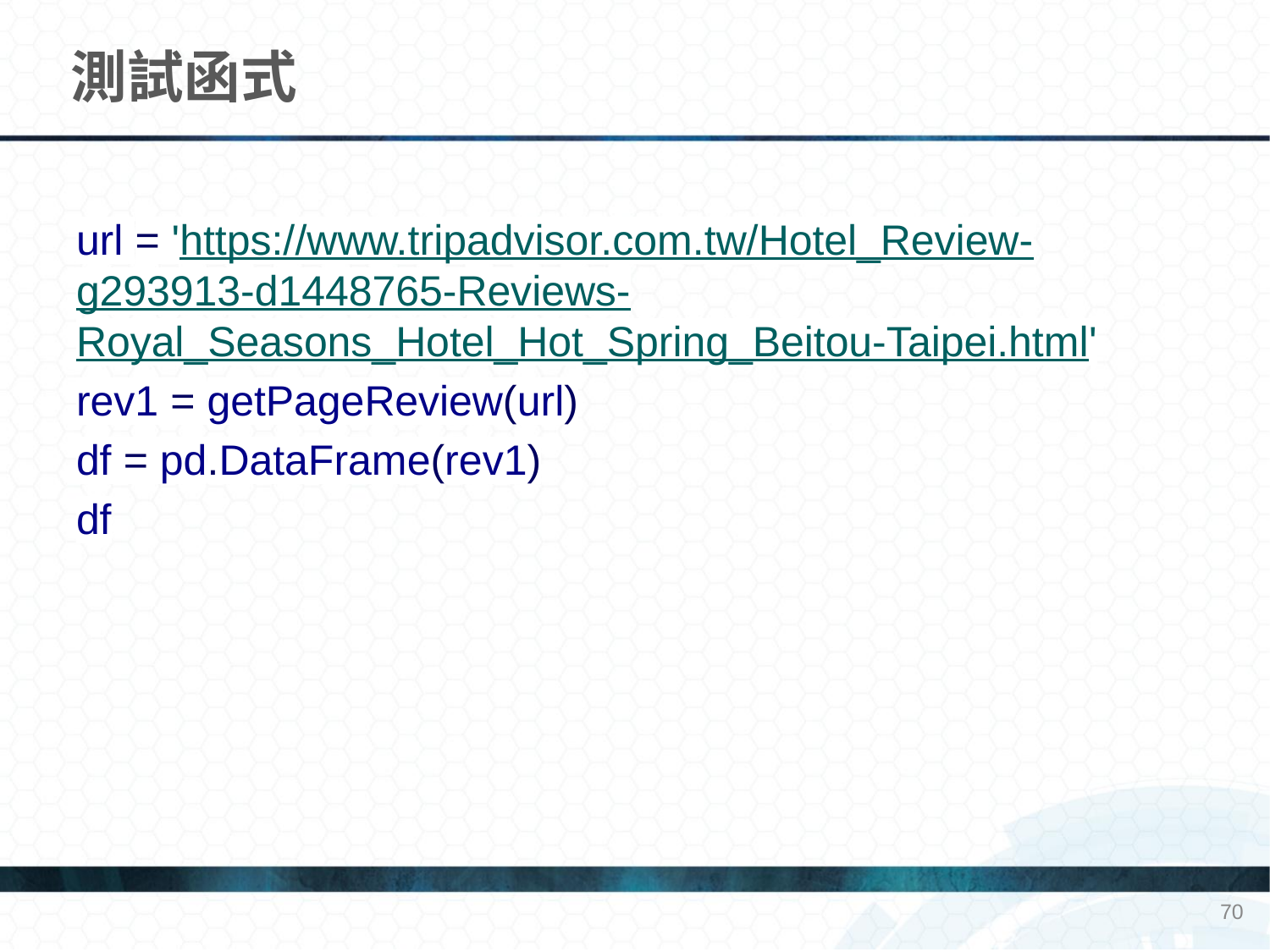

# 測試函式
url = 'https://www.tripadvisor.com.tw/Hotel_Review-g293913-d1448765-Reviews-Royal_Seasons_Hotel_Hot_Spring_Beitou-Taipei.html'
rev1 = getPageReview(url)
df = pd.DataFrame(rev1)
df
70